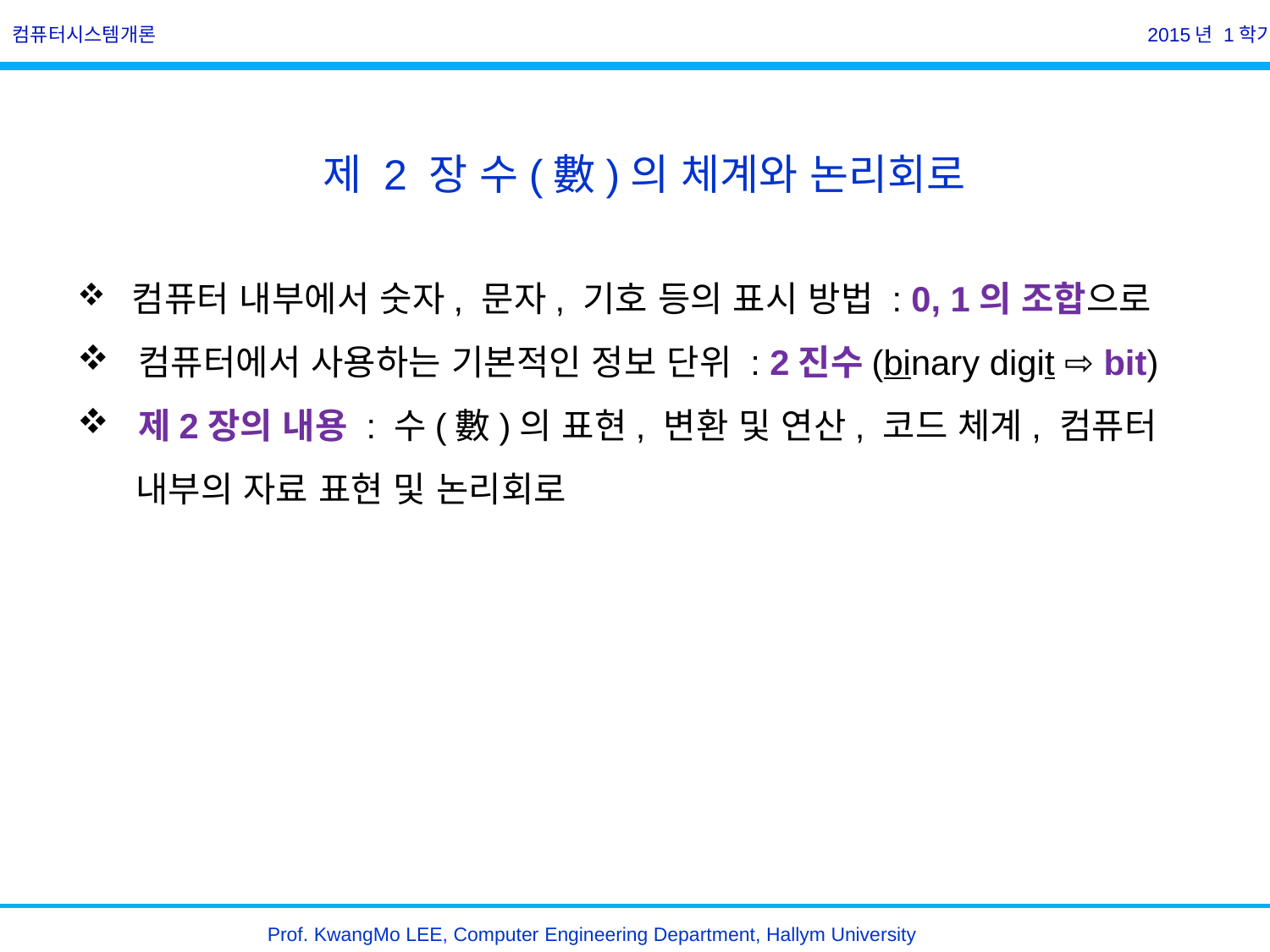

컴퓨터시스템개론
2015년 1학기
제 2 장 수(數)의 체계와 논리회로

  컴퓨터 내부에서 숫자, 문자, 기호 등의 표시 방법 : 0, 1의 조합으로
  컴퓨터에서 사용하는 기본적인 정보 단위 : 2진수(binary digit ⇨ bit)
  제2장의 내용 : 수(數)의 표현, 변환 및 연산, 코드 체계, 컴퓨터
     내부의 자료 표현 및 논리회로
Prof. KwangMo LEE, Computer Engineering Department, Hallym University